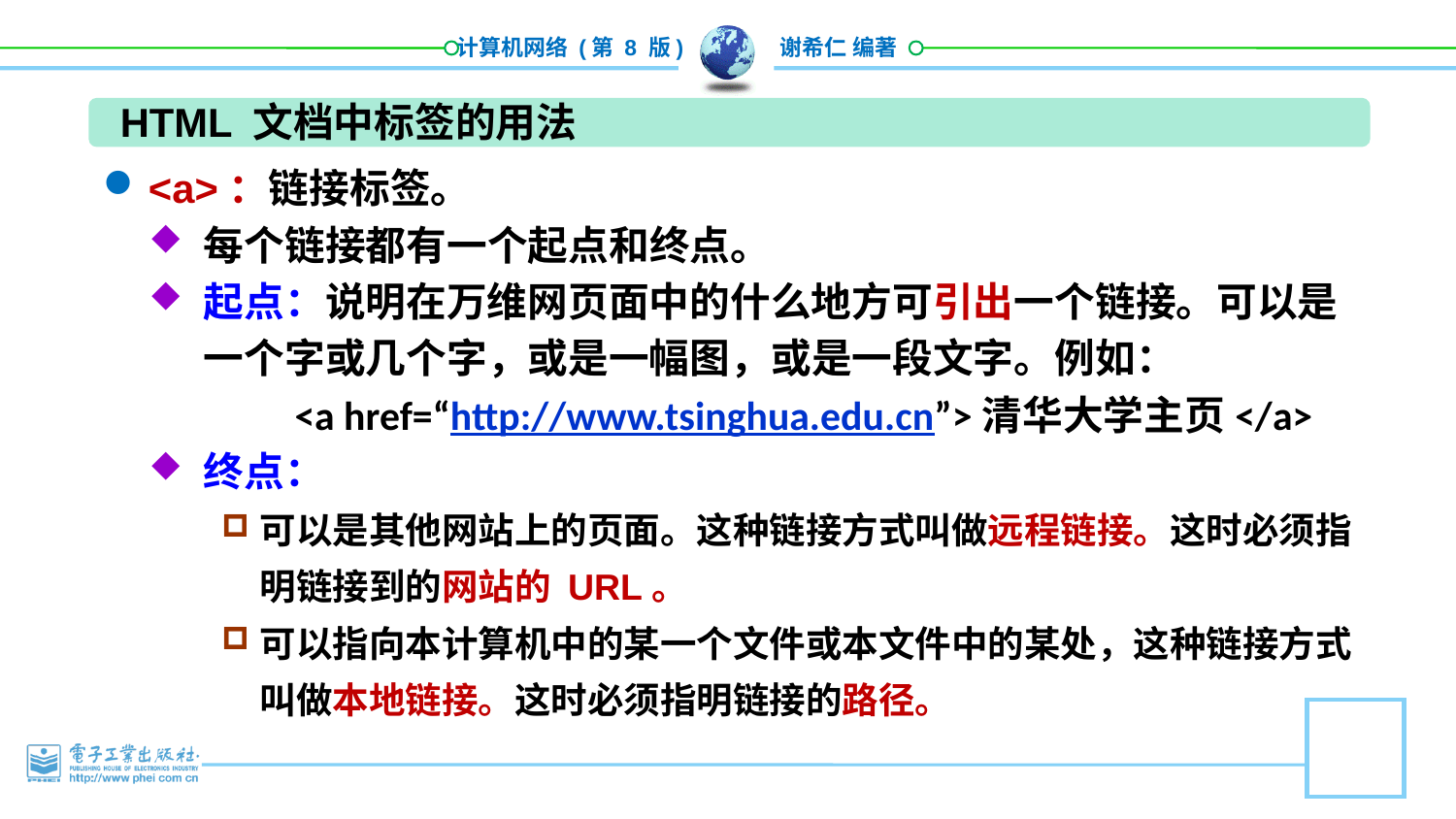

HTML 文档中标签的用法

<a>：链接标签。
每个链接都有一个起点和终点。
起点：说明在万维网页面中的什么地方可引出一个链接。可以是一个字或几个字，或是一幅图，或是一段文字。例如：
	<a href=“http://www.tsinghua.edu.cn”>清华大学主页</a>
终点：
可以是其他网站上的页面。这种链接方式叫做远程链接。这时必须指明链接到的网站的 URL。
可以指向本计算机中的某一个文件或本文件中的某处，这种链接方式叫做本地链接。这时必须指明链接的路径。